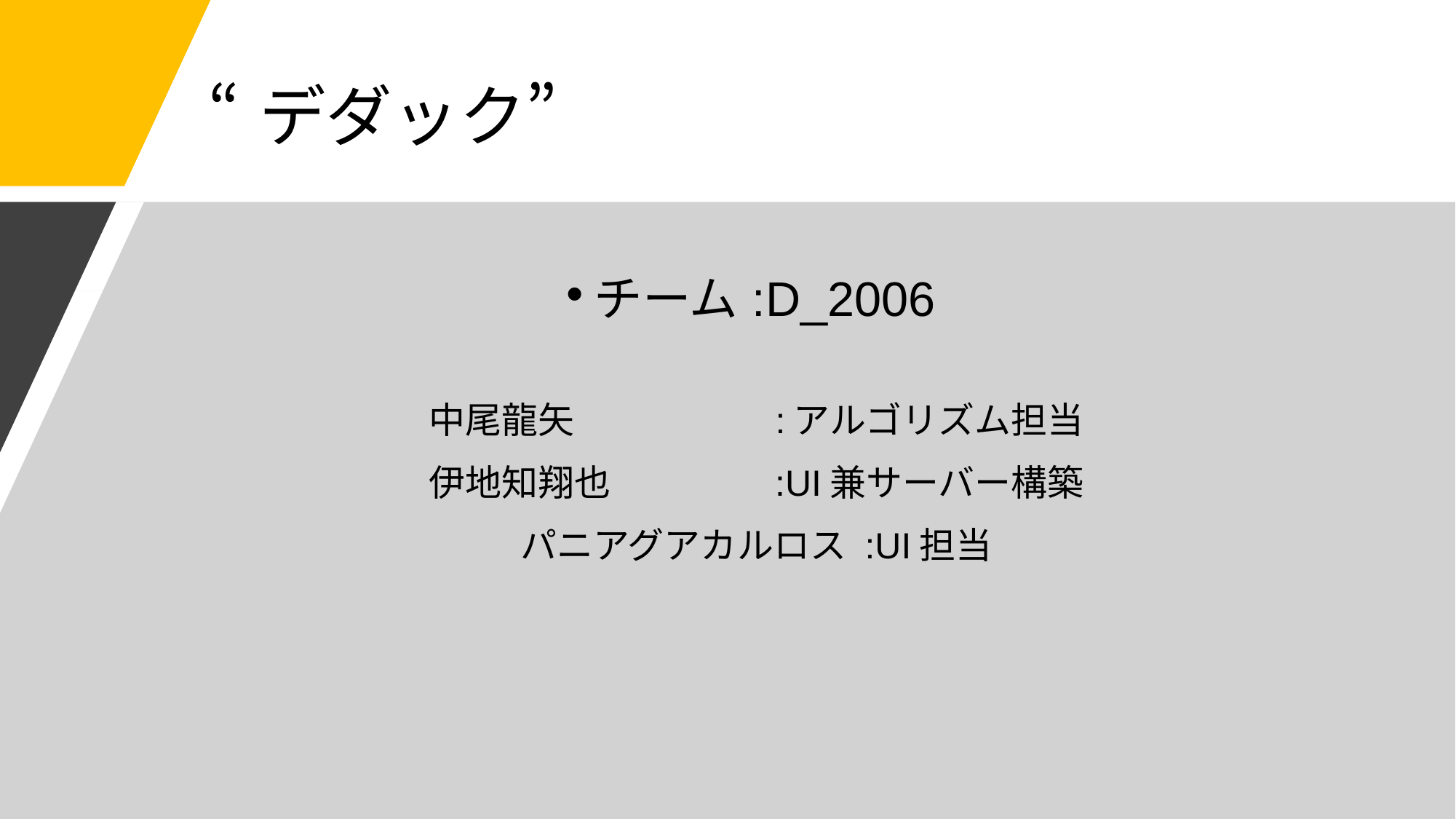

# “デダック”

チーム:D_2006

中尾龍矢　　　　　 :アルゴリズム担当
伊地知翔也　　　　 :UI兼サーバー構築
パニアグアカルロス :UI担当